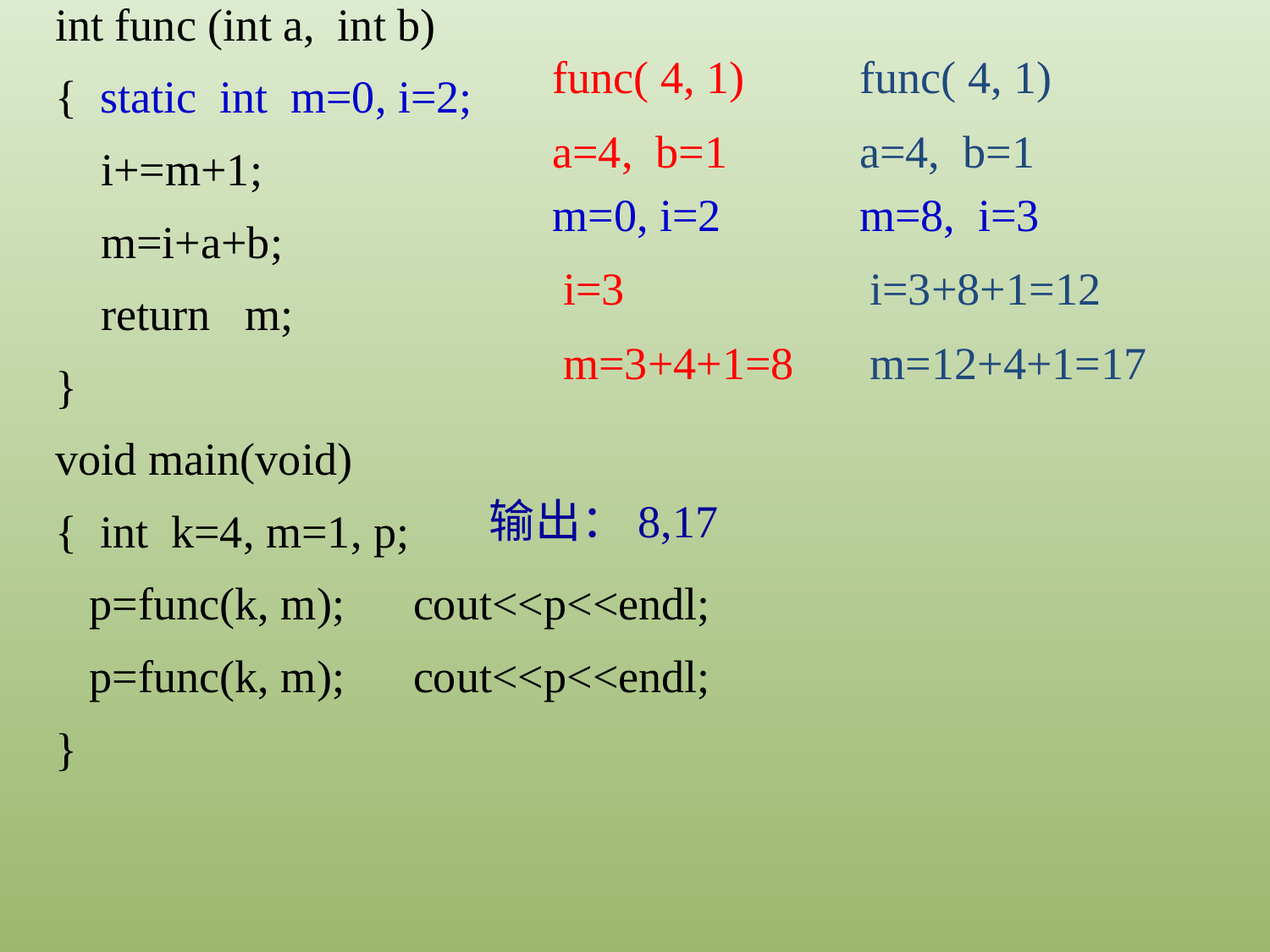

int func (int a,  int b)
{  static  int  m=0, i=2;
    i+=m+1;
    m=i+a+b;
    return   m;
}
void main(void)
{  int  k=4, m=1, p;
   p=func(k, m);      cout<<p<<endl;
   p=func(k, m);      cout<<p<<endl;
}
func( 4, 1)
func( 4, 1)
a=4,  b=1
a=4,  b=1
m=0, i=2
m=8,  i=3
i=3
i=3+8+1=12
m=3+4+1=8
m=12+4+1=17
输出：8,17
236